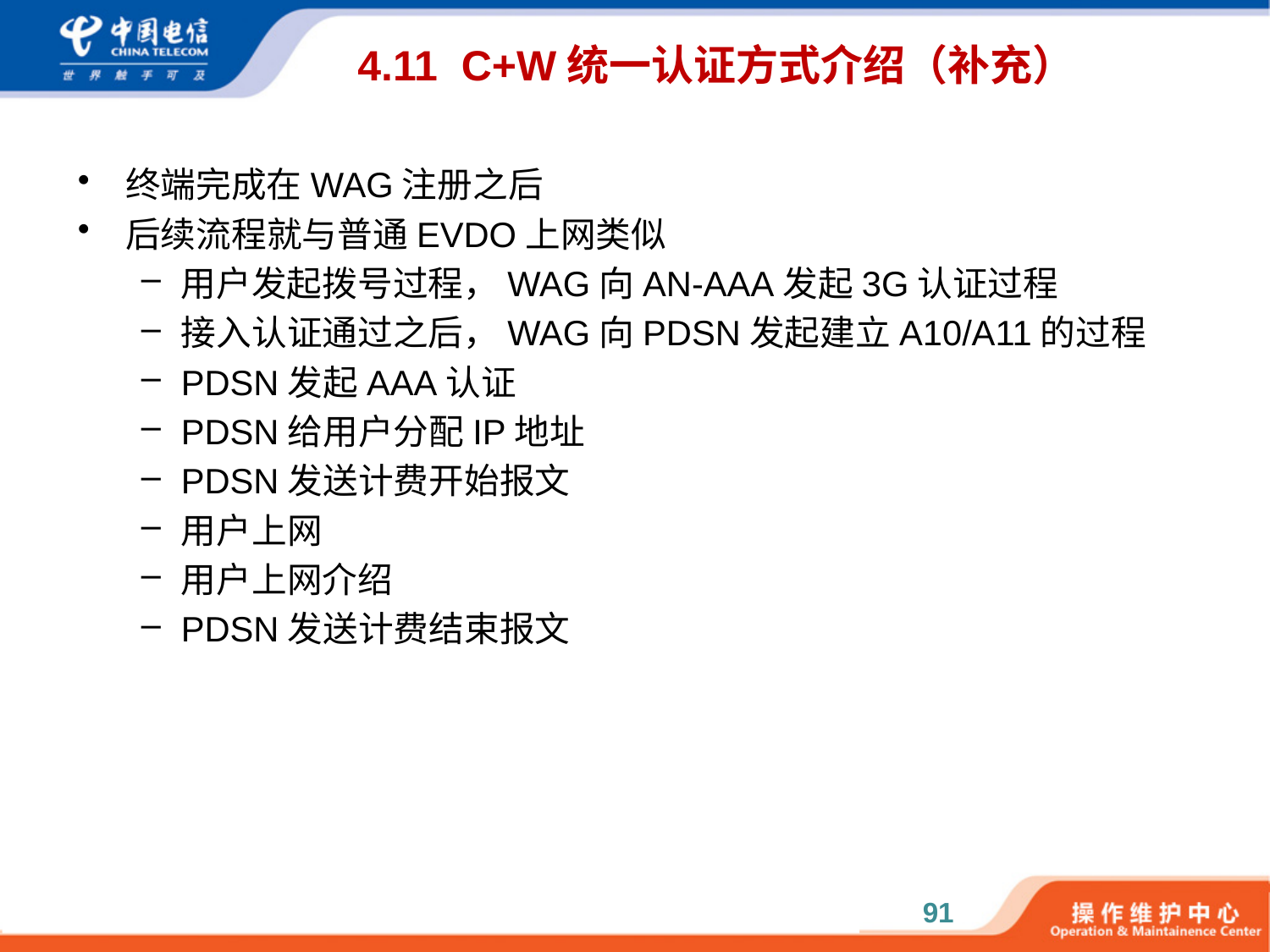

# 4.11  C+W统一认证方式介绍（补充）
终端完成在WAG注册之后
后续流程就与普通EVDO上网类似
用户发起拨号过程，WAG向AN-AAA发起3G认证过程
接入认证通过之后，WAG向PDSN发起建立A10/A11的过程
PDSN发起AAA认证
PDSN给用户分配IP地址
PDSN发送计费开始报文
用户上网
用户上网介绍
PDSN发送计费结束报文